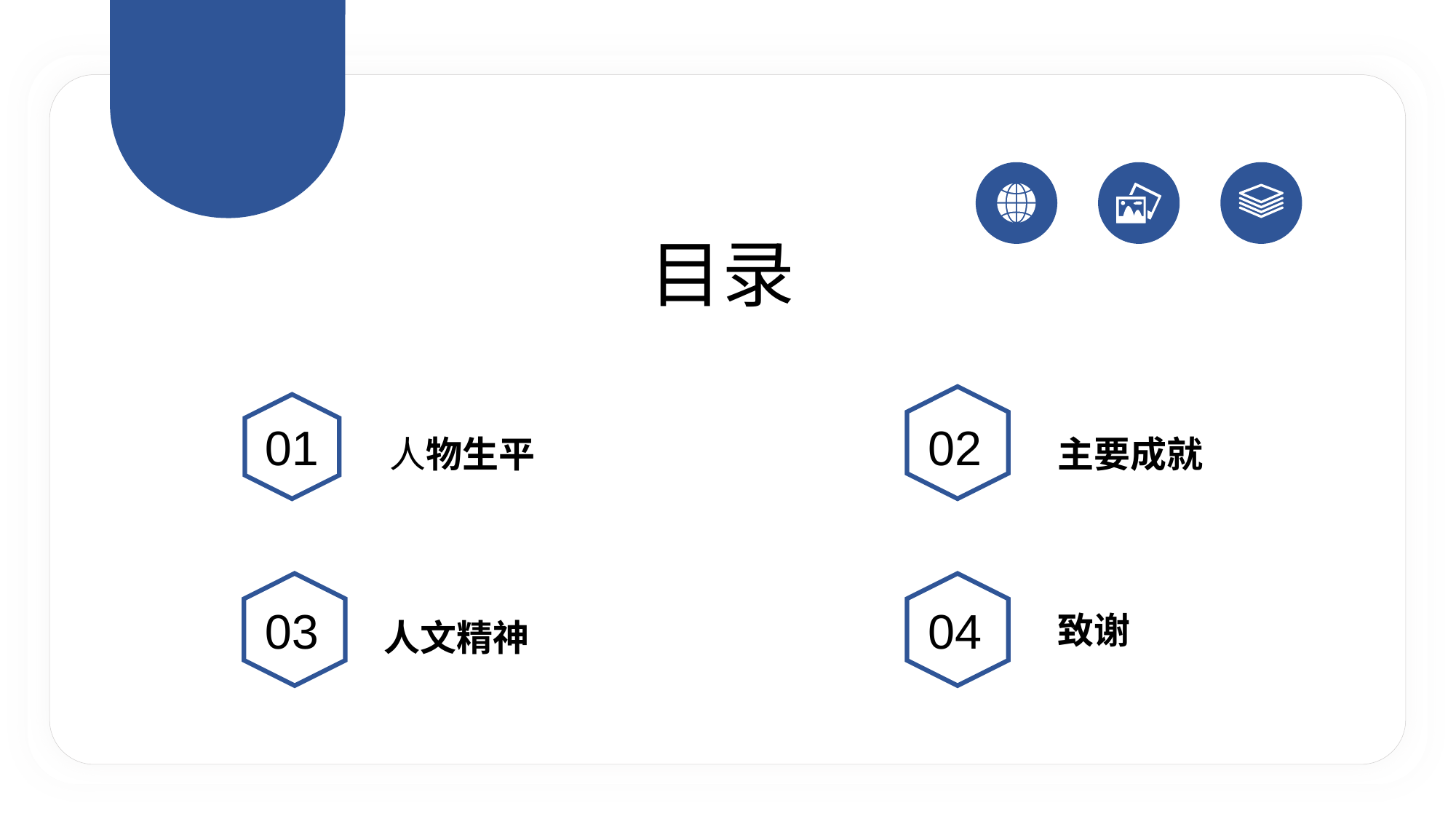

目录

01
02
主要成就
人物生平

03
04
致谢
人文精神